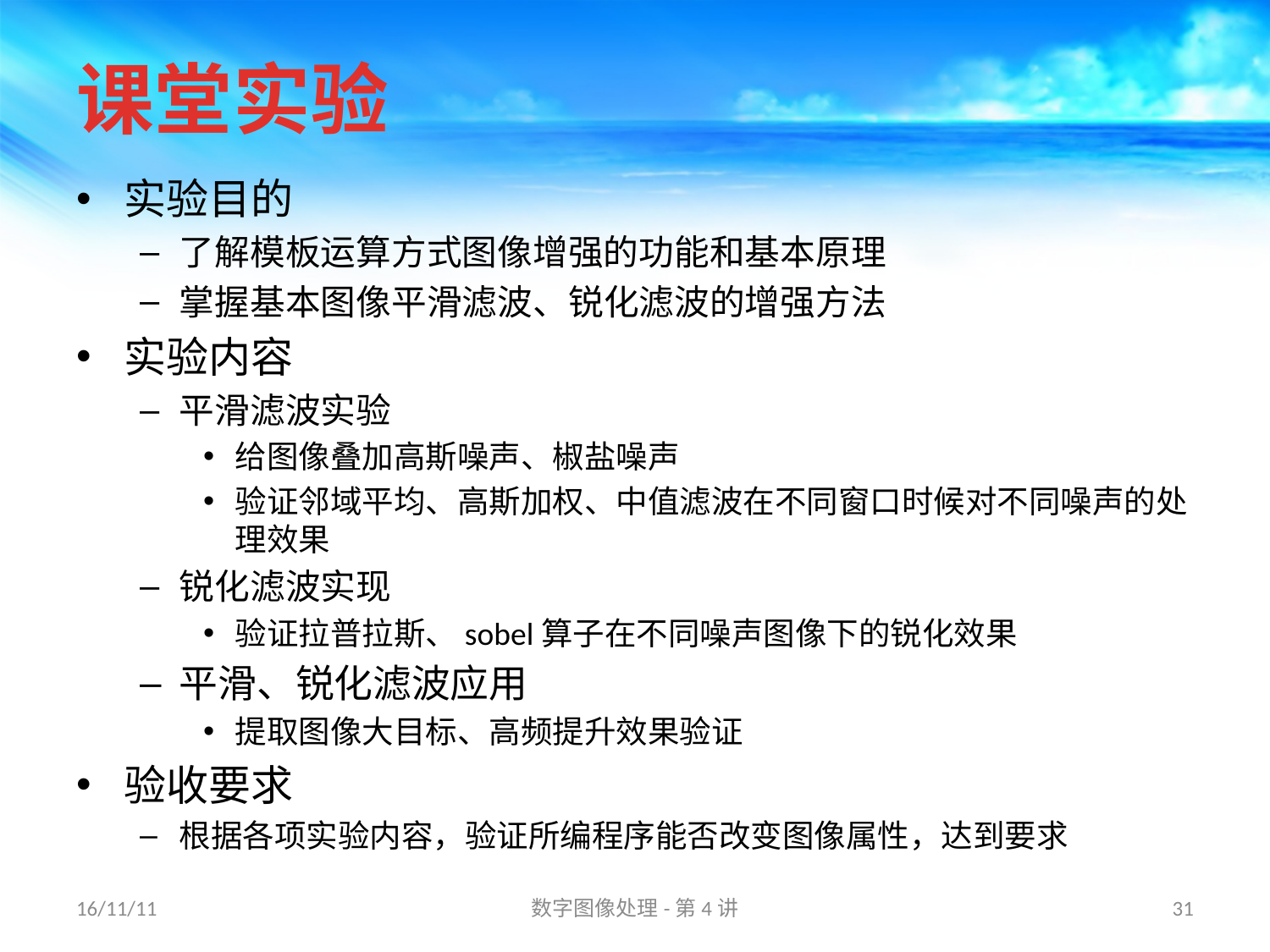

# 课堂实验
实验目的
了解模板运算方式图像增强的功能和基本原理
掌握基本图像平滑滤波、锐化滤波的增强方法
实验内容
平滑滤波实验
给图像叠加高斯噪声、椒盐噪声
验证邻域平均、高斯加权、中值滤波在不同窗口时候对不同噪声的处理效果
锐化滤波实现
验证拉普拉斯、sobel算子在不同噪声图像下的锐化效果
平滑、锐化滤波应用
提取图像大目标、高频提升效果验证
验收要求
根据各项实验内容，验证所编程序能否改变图像属性，达到要求

16/11/11
数字图像处理-第4讲
31